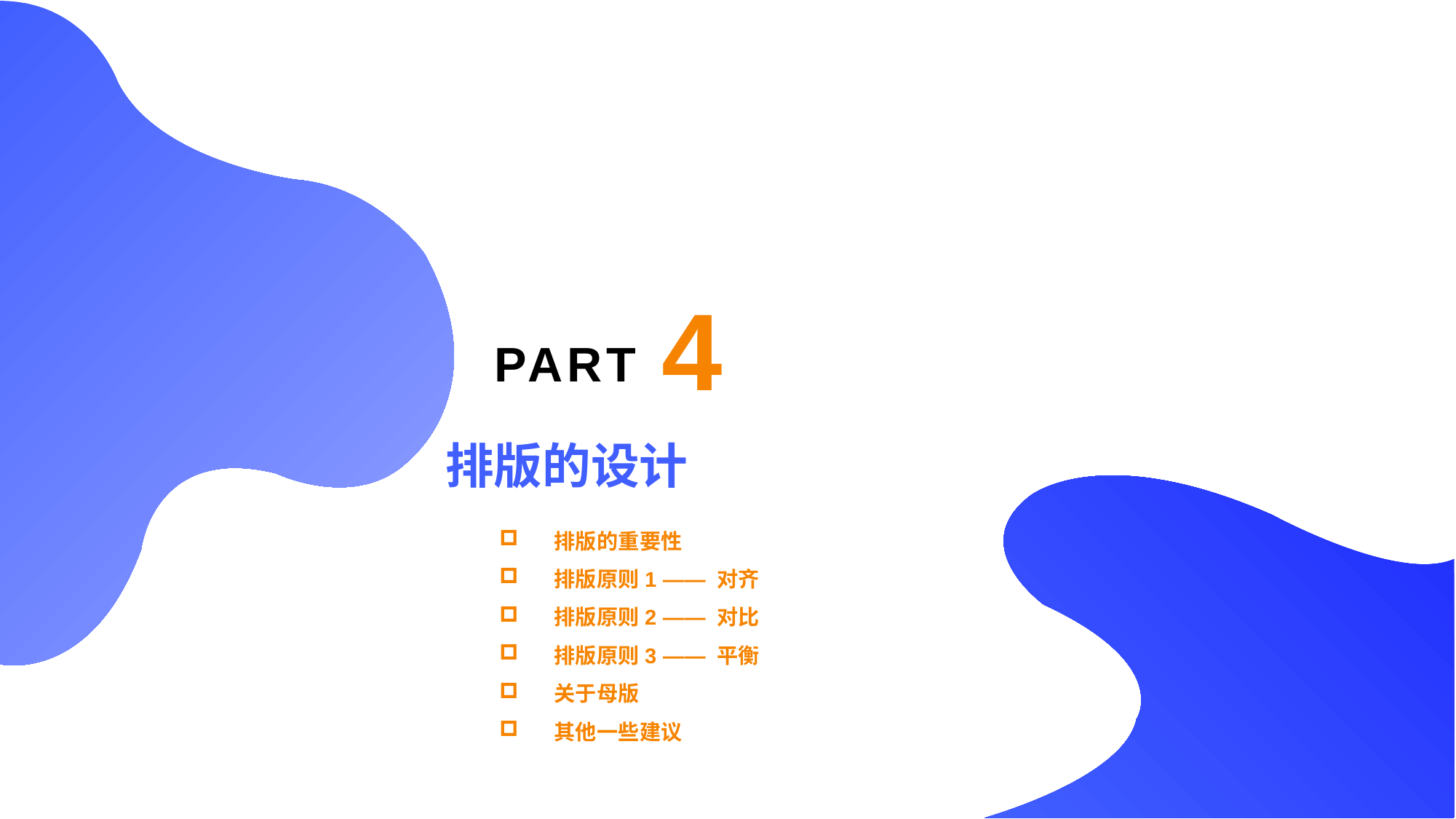

4
part
排版的设计

排版的重要性
排版原则1 —— 对齐
排版原则2 —— 对比
排版原则3 —— 平衡
关于母版
其他一些建议